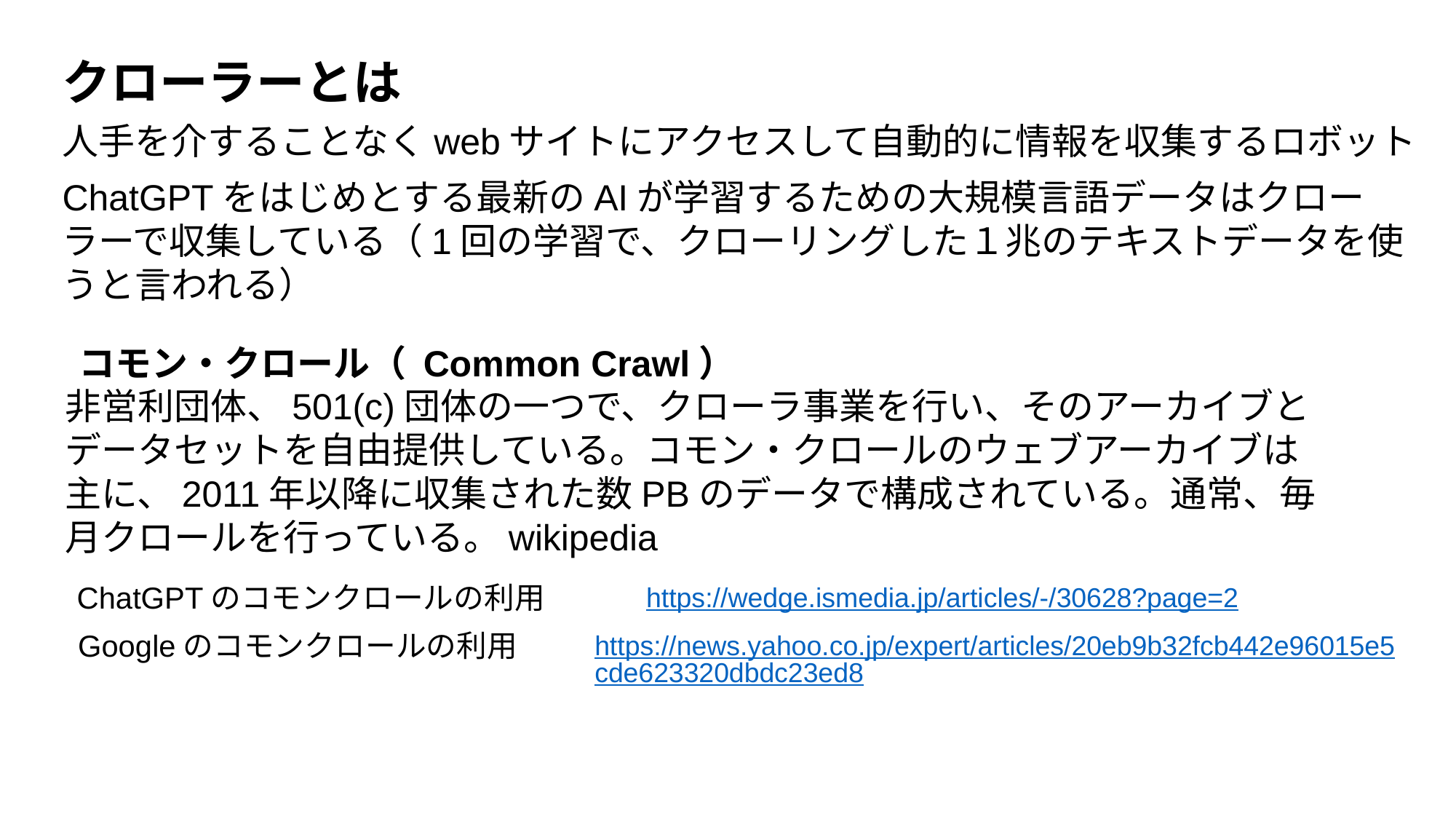

クローラーとは
人手を介することなくwebサイトにアクセスして自動的に情報を収集するロボット
ChatGPTをはじめとする最新のAIが学習するための大規模言語データはクローラーで収集している（1回の学習で、クローリングした１兆のテキストデータを使うと言われる）
コモン・クロール（ Common Crawl）
非営利団体、501(c)団体の一つで、クローラ事業を行い、そのアーカイブとデータセットを自由提供している。コモン・クロールのウェブアーカイブは主に、2011年以降に収集された数PBのデータで構成されている。通常、毎月クロールを行っている。wikipedia
ChatGPTのコモンクロールの利用
https://wedge.ismedia.jp/articles/-/30628?page=2
Googleのコモンクロールの利用
https://news.yahoo.co.jp/expert/articles/20eb9b32fcb442e96015e5cde623320dbdc23ed8